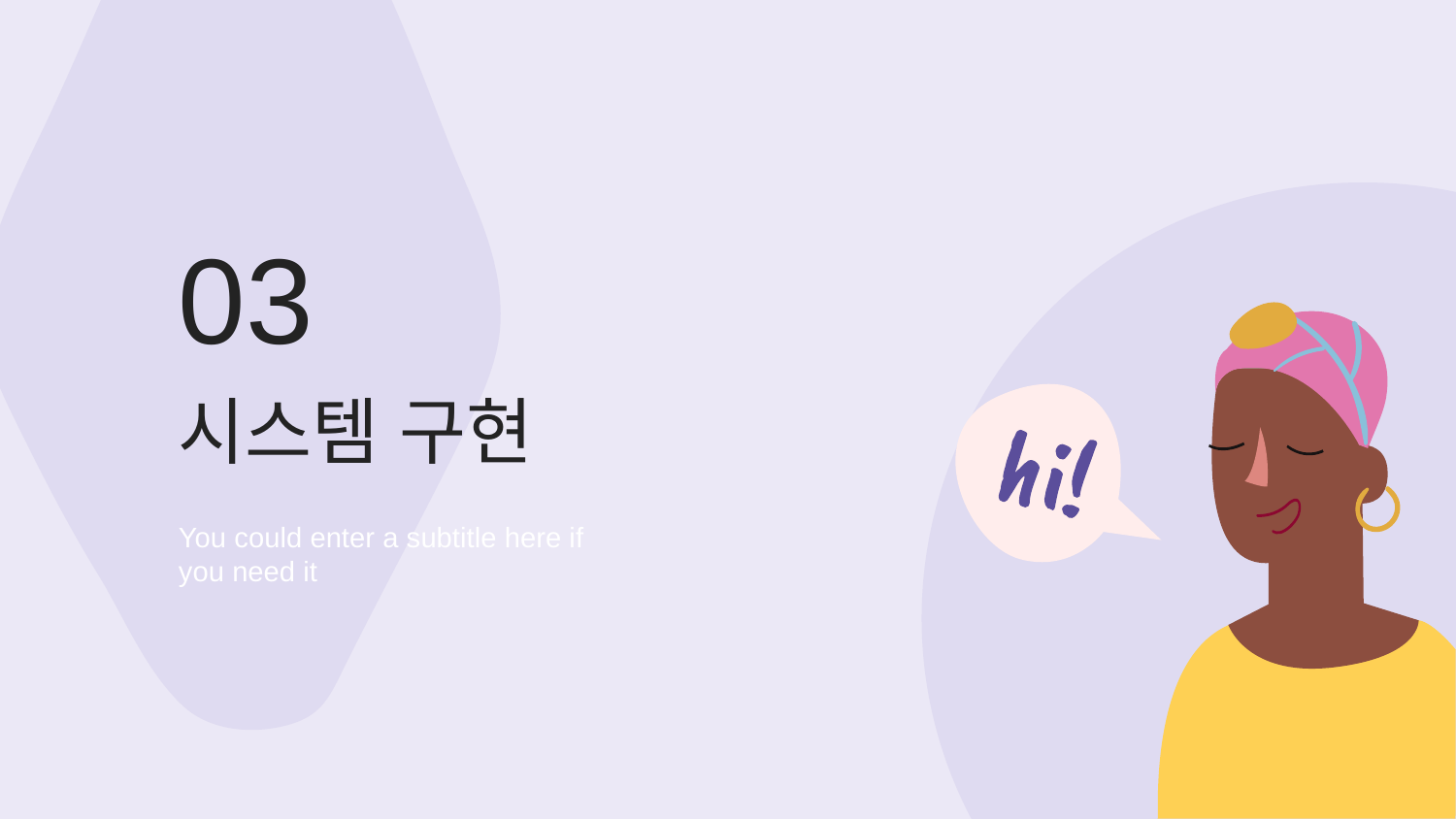

03

# 시스템 구현

You could enter a subtitle here if you need it